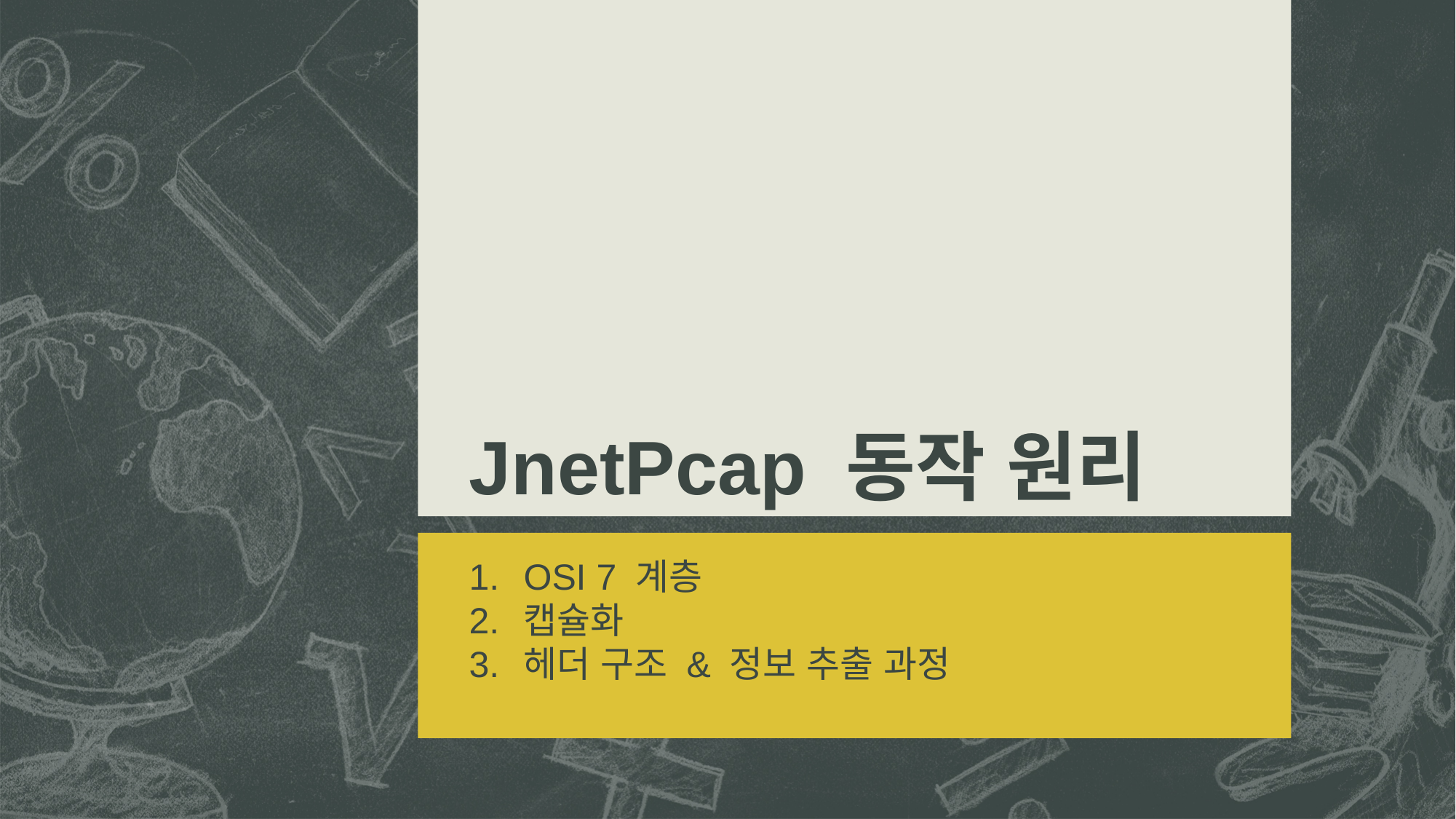

# JnetPcap 동작 원리
OSI 7 계층
캡슐화
헤더 구조 & 정보 추출 과정